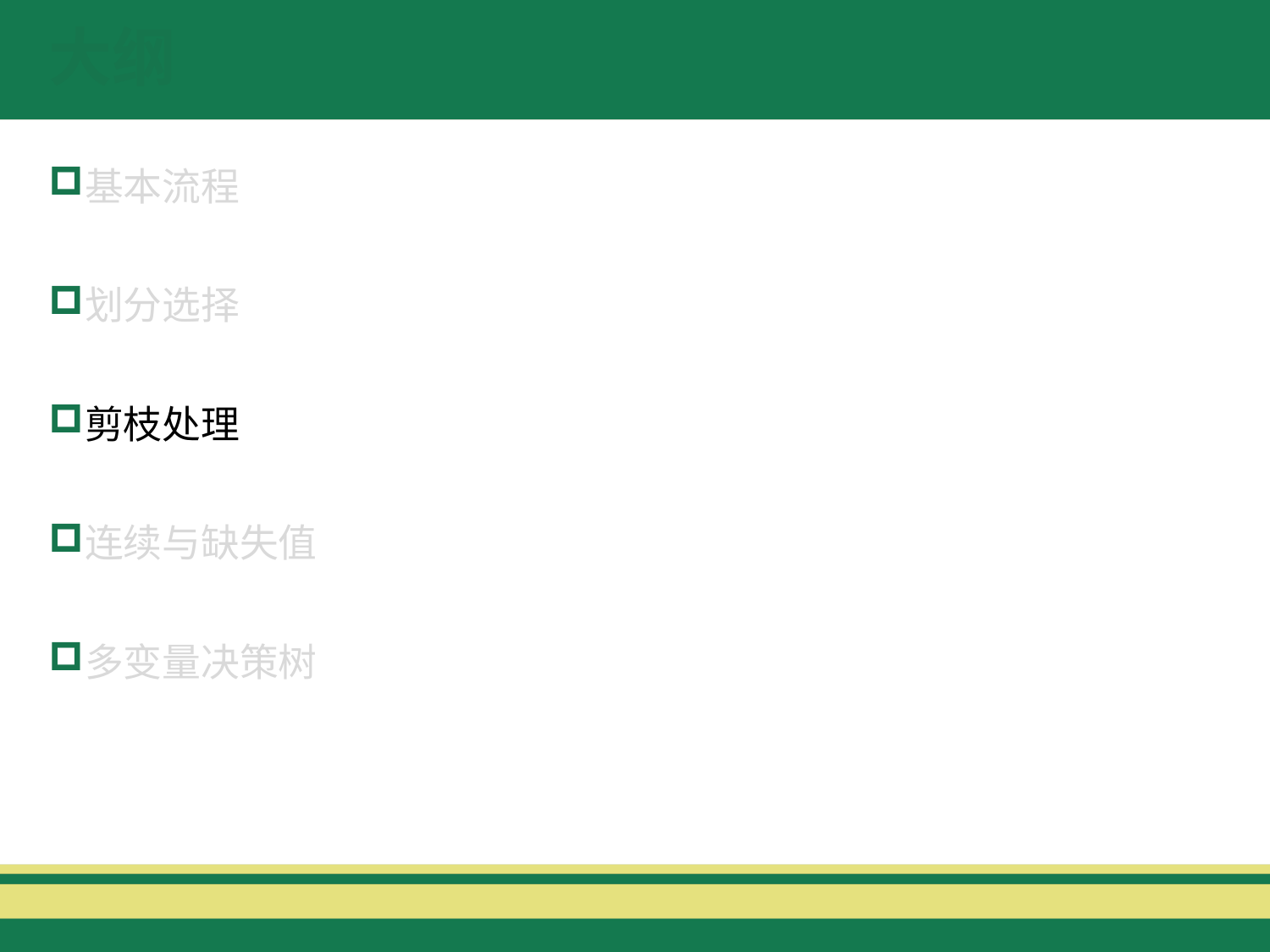

# 大纲
基本流程

划分选择

剪枝处理

连续与缺失值

多变量决策树